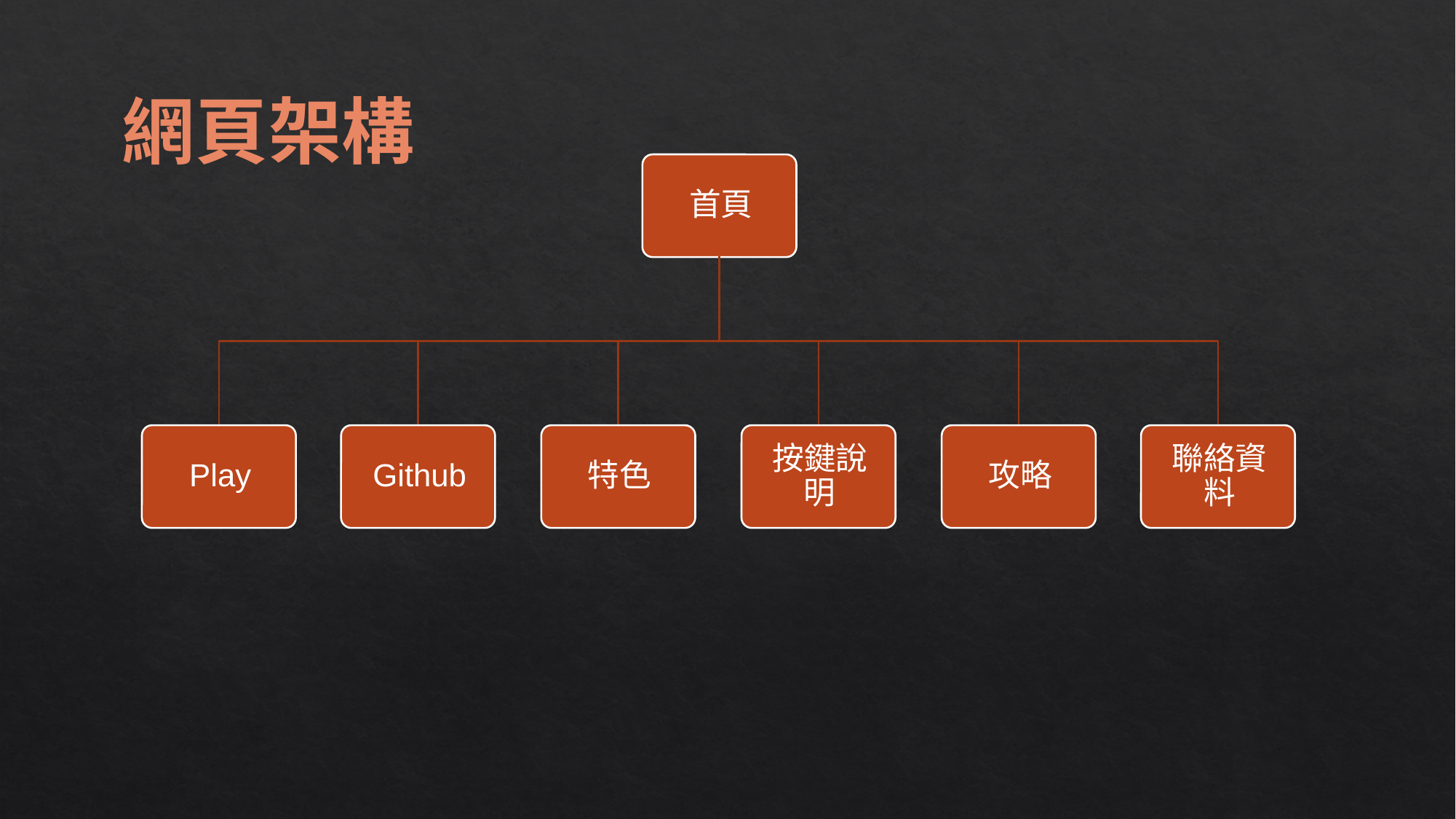

首頁
Play
Github
特色
按鍵說明
攻略
聯絡資料
網頁架構